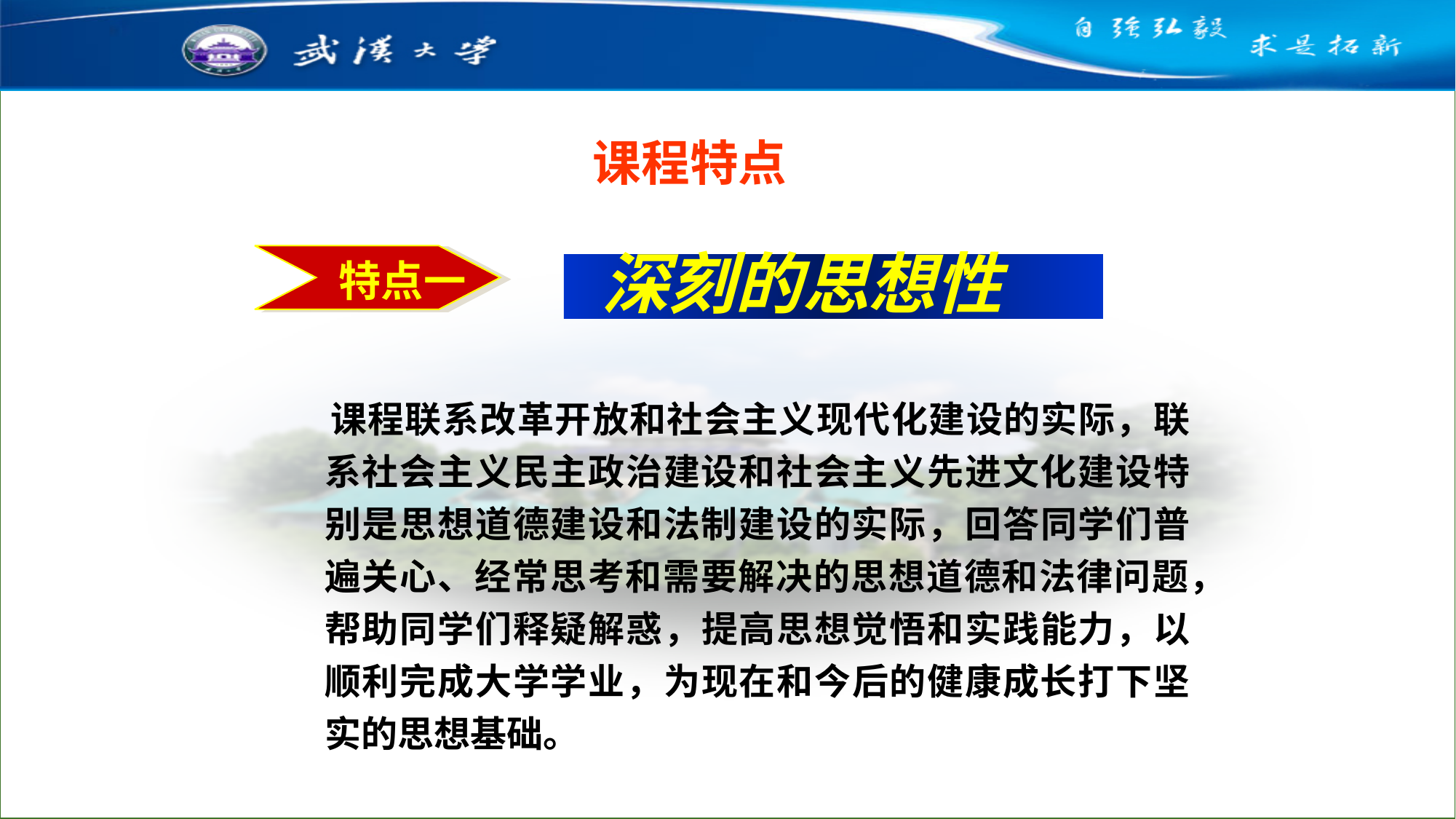

#
课程特点
深刻的思想性
        特点一

    课程联系改革开放和社会主义现代化建设的实际，联系社会主义民主政治建设和社会主义先进文化建设特别是思想道德建设和法制建设的实际，回答同学们普遍关心、经常思考和需要解决的思想道德和法律问题，帮助同学们释疑解惑，提高思想觉悟和实践能力，以顺利完成大学学业，为现在和今后的健康成长打下坚实的思想基础。